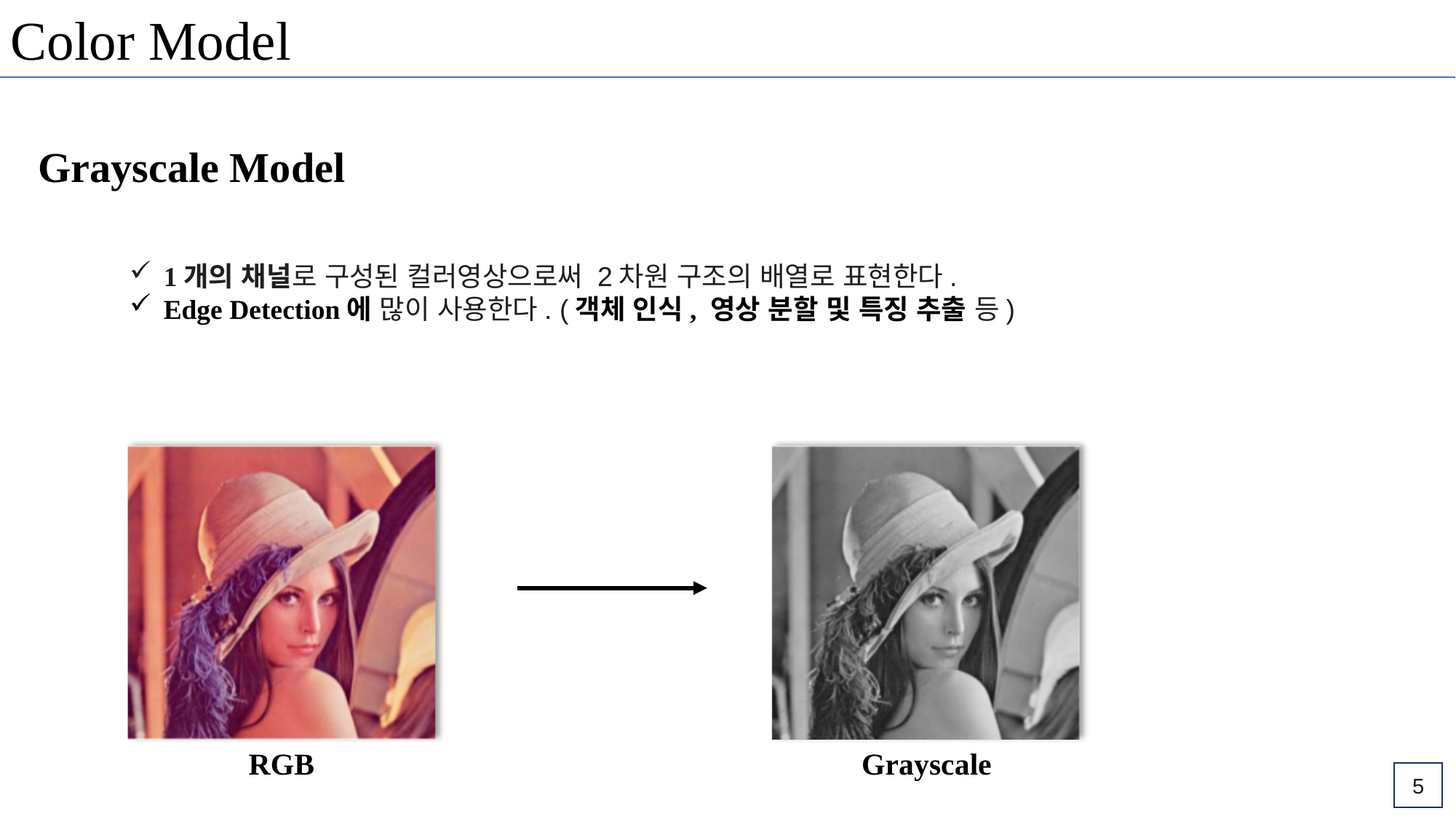

Color Model
Grayscale Model
1개의 채널로 구성된 컬러영상으로써 2차원 구조의 배열로 표현한다.
Edge Detection에 많이 사용한다. (객체 인식, 영상 분할 및 특징 추출 등)

RGB
Grayscale
5